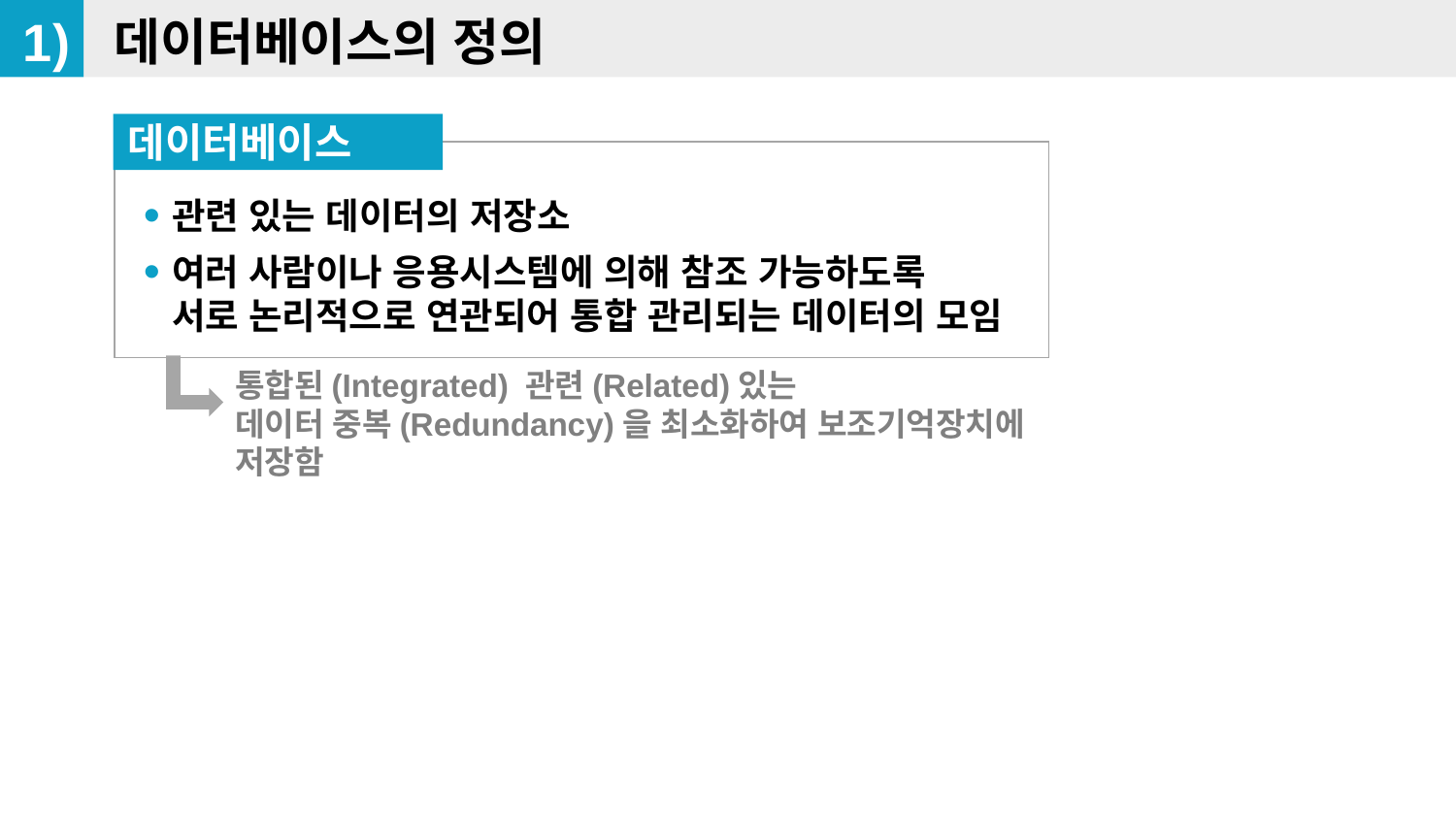

1)
데이터베이스의 정의
데이터베이스
관련 있는 데이터의 저장소
여러 사람이나 응용시스템에 의해 참조 가능하도록
서로 논리적으로 연관되어 통합 관리되는 데이터의 모임

통합된(Integrated) 관련(Related)있는
데이터 중복(Redundancy)을 최소화하여 보조기억장치에 저장함